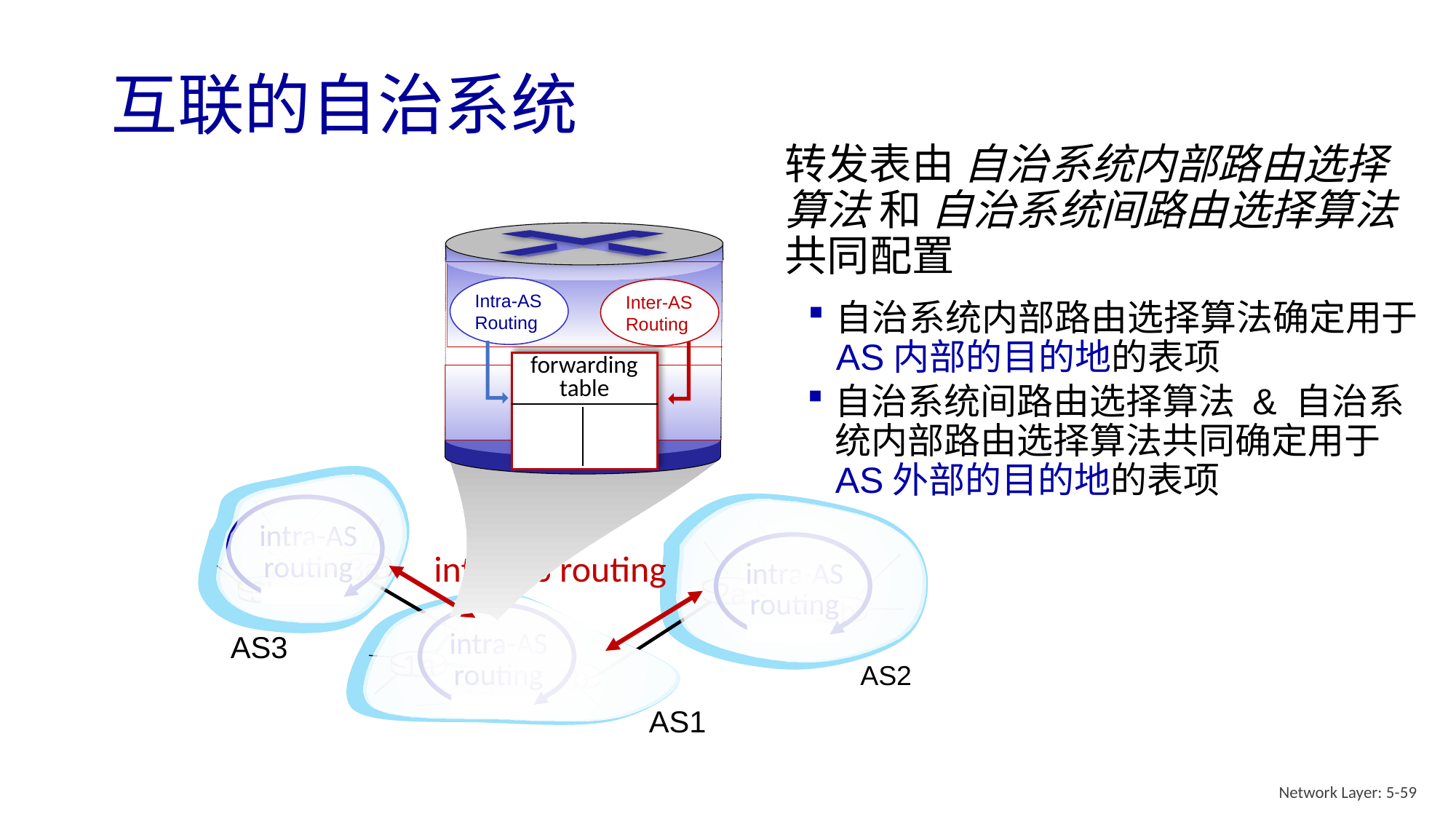

# 互联的自治系统
转发表由 自治系统内部路由选择算法 和 自治系统间路由选择算法 共同配置

forwarding
table

Intra-AS
Routing

Inter-AS
Routing

自治系统内部路由选择算法确定用于AS内部的目的地的表项
自治系统间路由选择算法 & 自治系统内部路由选择算法共同确定用于AS外部的目的地的表项

intra-AS
routing

intra-AS
routing

intra-AS
routing

inter-AS routing

3c

3a
2c

3b
2a

2b

1c

AS3

1a

AS2
1b

1d

AS1

Network Layer: 5-59